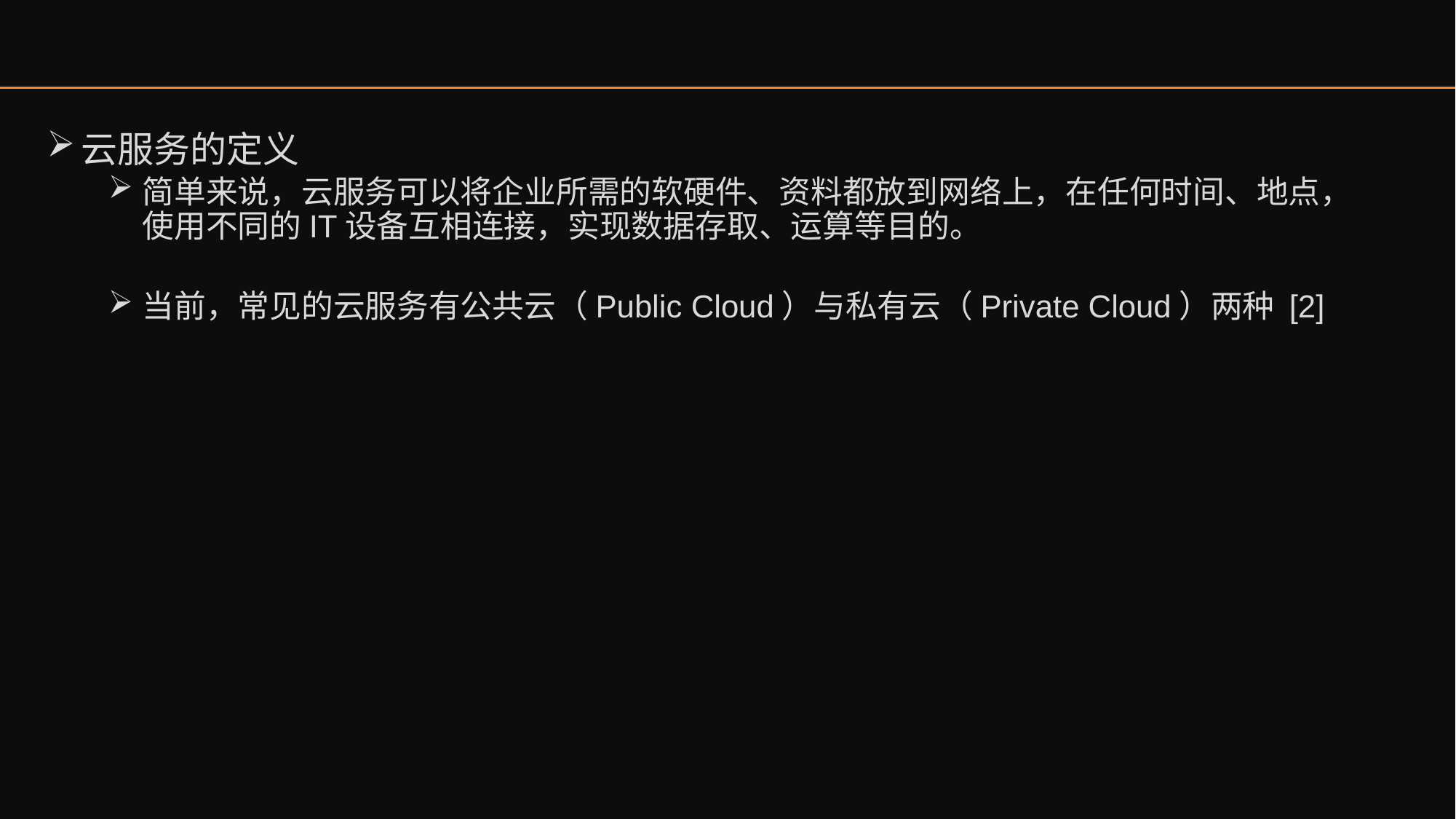

云服务的定义
简单来说，云服务可以将企业所需的软硬件、资料都放到网络上，在任何时间、地点，使用不同的IT设备互相连接，实现数据存取、运算等目的。

当前，常见的云服务有公共云（Public Cloud）与私有云（Private Cloud）两种 [2]